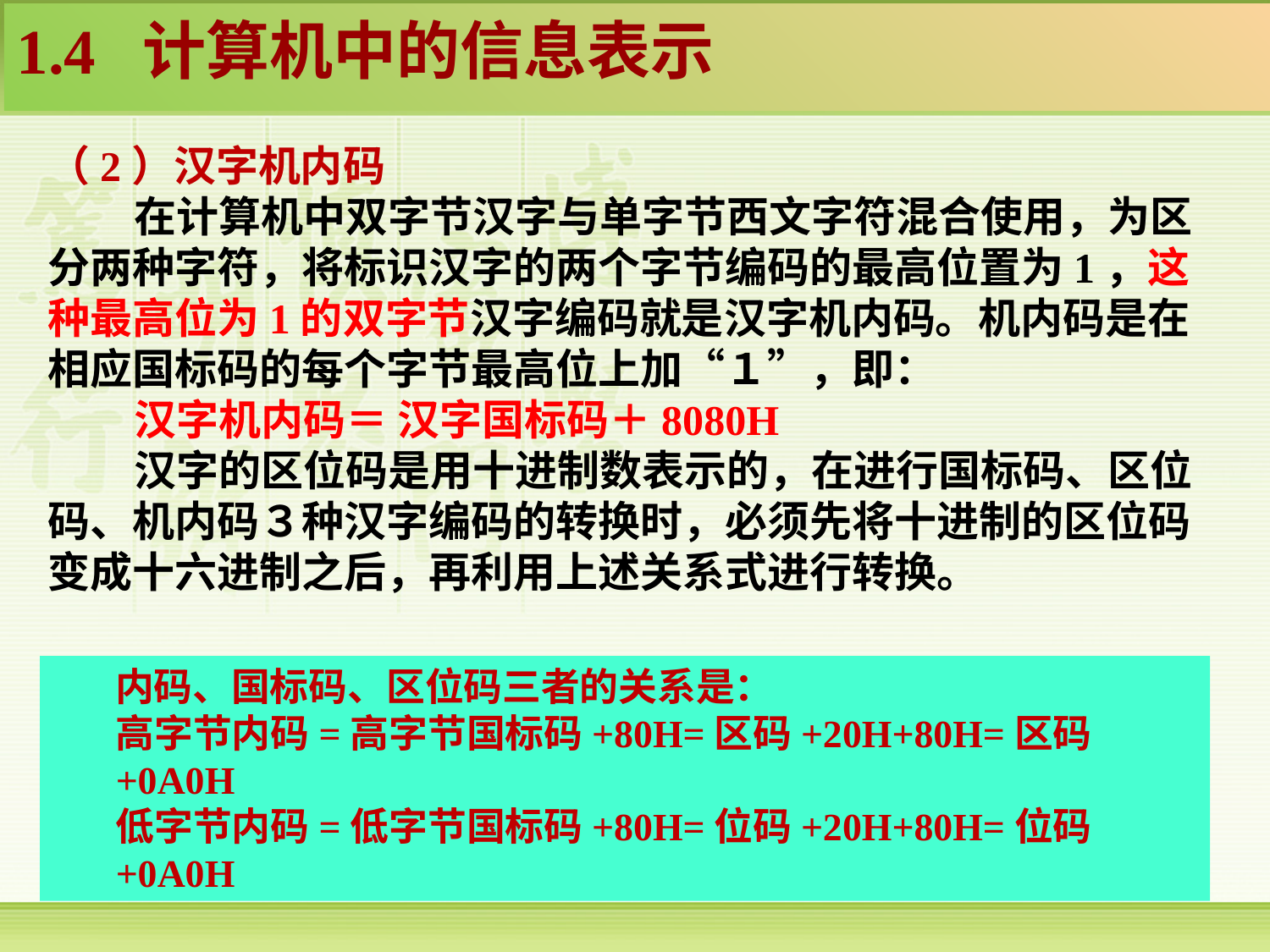

1.4  计算机中的信息表示
（2）汉字机内码
        在计算机中双字节汉字与单字节西文字符混合使用，为区分两种字符，将标识汉字的两个字节编码的最高位置为1，这种最高位为1的双字节汉字编码就是汉字机内码。机内码是在相应国标码的每个字节最高位上加“１”，即：
        汉字机内码＝ 汉字国标码＋8080H
        汉字的区位码是用十进制数表示的，在进行国标码、区位码、机内码３种汉字编码的转换时，必须先将十进制的区位码变成十六进制之后，再利用上述关系式进行转换。
      内码、国标码、区位码三者的关系是：
高字节内码=高字节国标码+80H=区码+20H+80H=区码+0A0H
低字节内码=低字节国标码+80H=位码+20H+80H=位码+0A0H

71